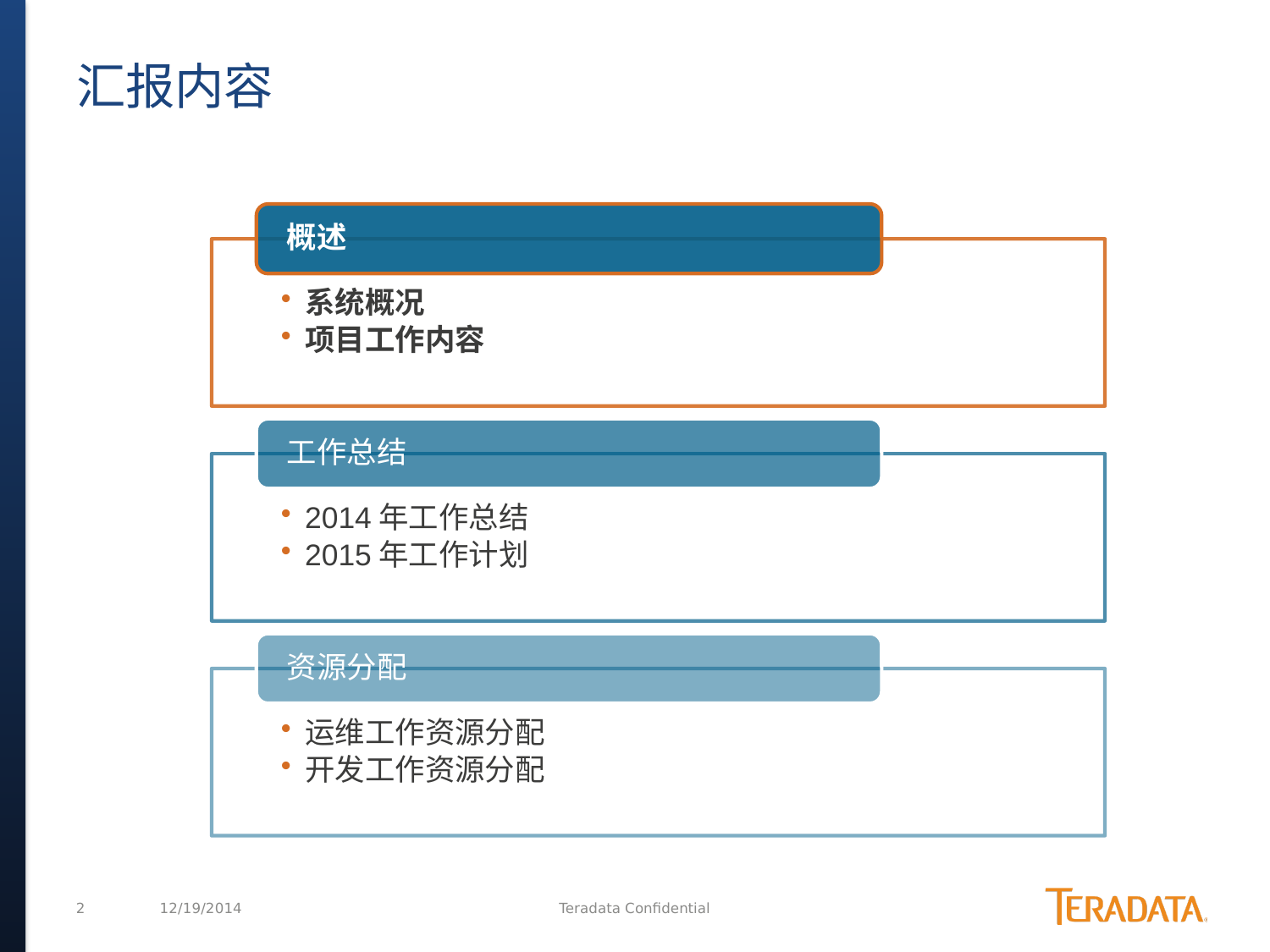

# 汇报内容
系统概况
项目工作内容
概述
2014年工作总结
2015年工作计划
工作总结
运维工作资源分配
开发工作资源分配
资源分配